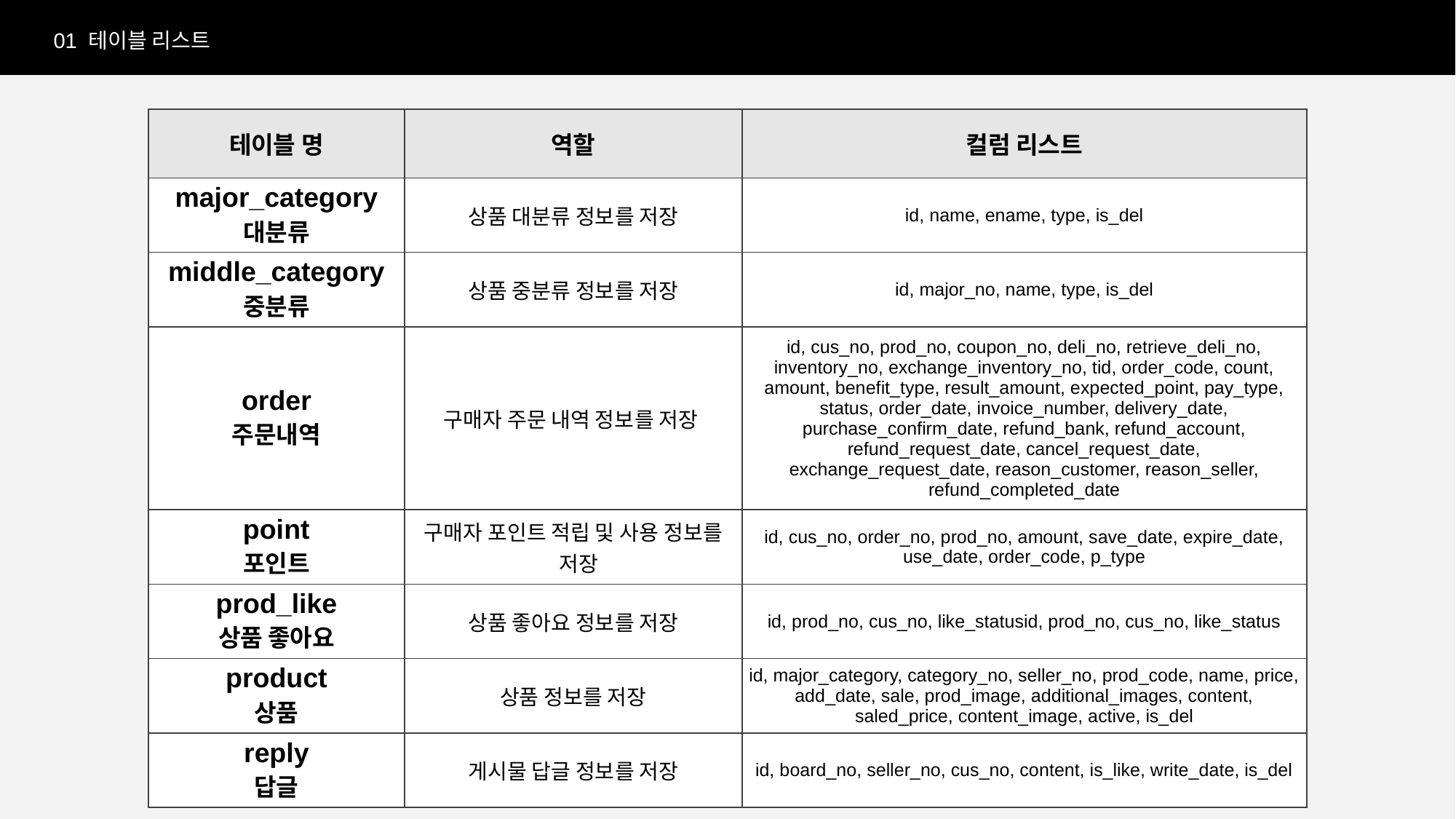

01 테이블 리스트
| 테이블 명 | 역할 | 컬럼 리스트 |
| --- | --- | --- |
| major\_category 대분류 | 상품 대분류 정보를 저장 | id, name, ename, type, is\_del |
| middle\_category 중분류 | 상품 중분류 정보를 저장 | id, major\_no, name, type, is\_del |
| order 주문내역 | 구매자 주문 내역 정보를 저장 | id, cus\_no, prod\_no, coupon\_no, deli\_no, retrieve\_deli\_no, inventory\_no, exchange\_inventory\_no, tid, order\_code, count, amount, benefit\_type, result\_amount, expected\_point, pay\_type, status, order\_date, invoice\_number, delivery\_date, purchase\_confirm\_date, refund\_bank, refund\_account, refund\_request\_date, cancel\_request\_date, exchange\_request\_date, reason\_customer, reason\_seller, refund\_completed\_date |
| point 포인트 | 구매자 포인트 적립 및 사용 정보를 저장 | id, cus\_no, order\_no, prod\_no, amount, save\_date, expire\_date, use\_date, order\_code, p\_type |
| prod\_like 상품 좋아요 | 상품 좋아요 정보를 저장 | id, prod\_no, cus\_no, like\_statusid, prod\_no, cus\_no, like\_status |
| product 상품 | 상품 정보를 저장 | id, major\_category, category\_no, seller\_no, prod\_code, name, price, add\_date, sale, prod\_image, additional\_images, content, saled\_price, content\_image, active, is\_del |
| reply 답글 | 게시물 답글 정보를 저장 | id, board\_no, seller\_no, cus\_no, content, is\_like, write\_date, is\_del |